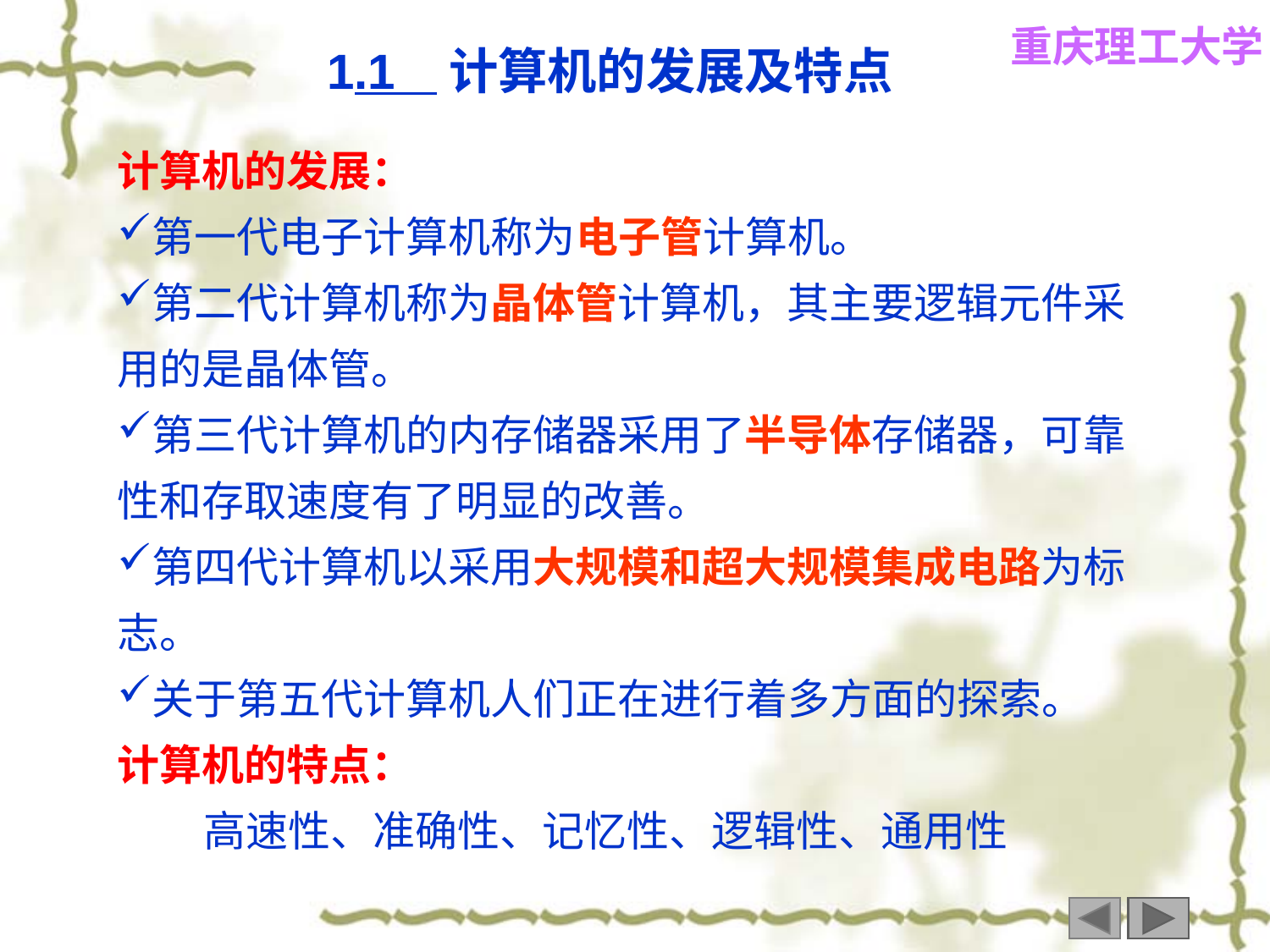

1.1   计算机的发展及特点
计算机的发展：
第一代电子计算机称为电子管计算机。
第二代计算机称为晶体管计算机，其主要逻辑元件采用的是晶体管。
第三代计算机的内存储器采用了半导体存储器，可靠性和存取速度有了明显的改善。
第四代计算机以采用大规模和超大规模集成电路为标志。
关于第五代计算机人们正在进行着多方面的探索。
计算机的特点：
        高速性、准确性、记忆性、逻辑性、通用性